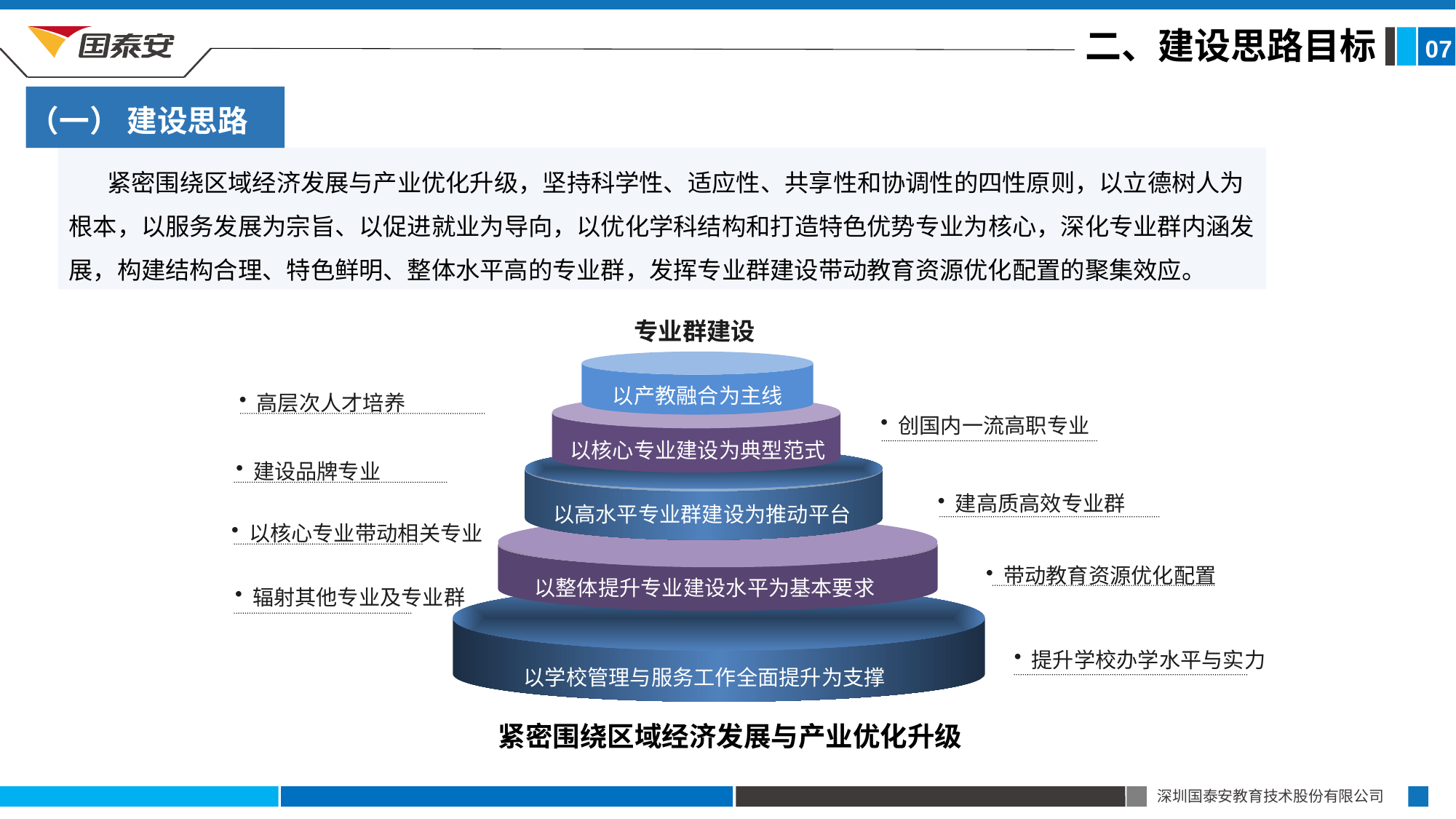

二、建设思路目标
07
（一） 建设思路

      紧密围绕区域经济发展与产业优化升级，坚持科学性、适应性、共享性和协调性的四性原则，以立德树人为根本，以服务发展为宗旨、以促进就业为导向，以优化学科结构和打造特色优势专业为核心，深化专业群内涵发展，构建结构合理、特色鲜明、整体水平高的专业群，发挥专业群建设带动教育资源优化配置的聚集效应。
 专业群建设

以产教融合为主线
 高层次人才培养

 创国内一流高职专业

以核心专业建设为典型范式

 建设品牌专业

 建高质高效专业群
以高水平专业群建设为推动平台
 以核心专业带动相关专业

 带动教育资源优化配置
以整体提升专业建设水平为基本要求
 辐射其他专业及专业群

 提升学校办学水平与实力
以学校管理与服务工作全面提升为支撑

紧密围绕区域经济发展与产业优化升级